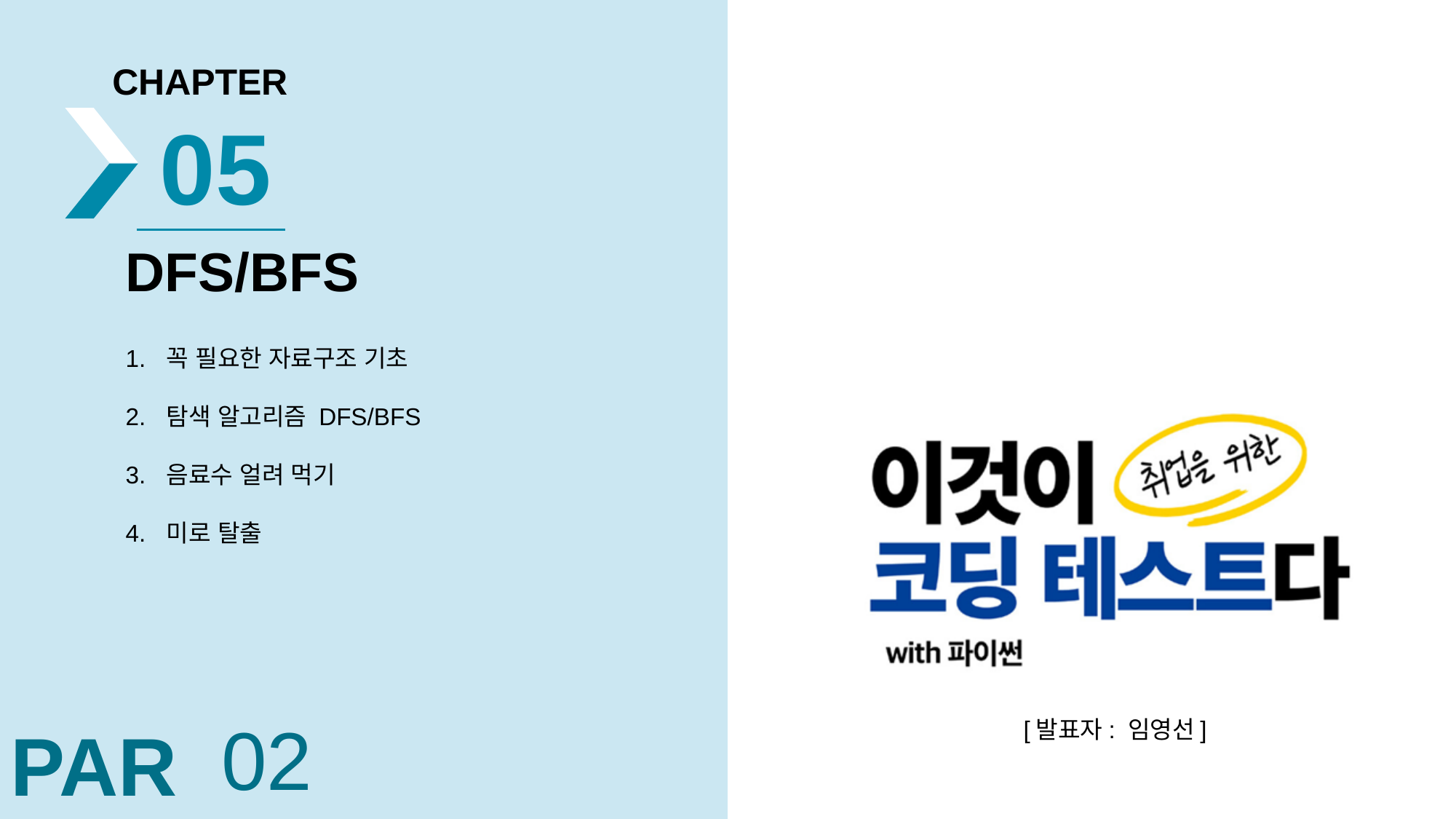

05
DFS/BFS
꼭 필요한 자료구조 기초
탐색 알고리즘 DFS/BFS
음료수 얼려 먹기
미로 탈출
02
[발표자: 임영선]